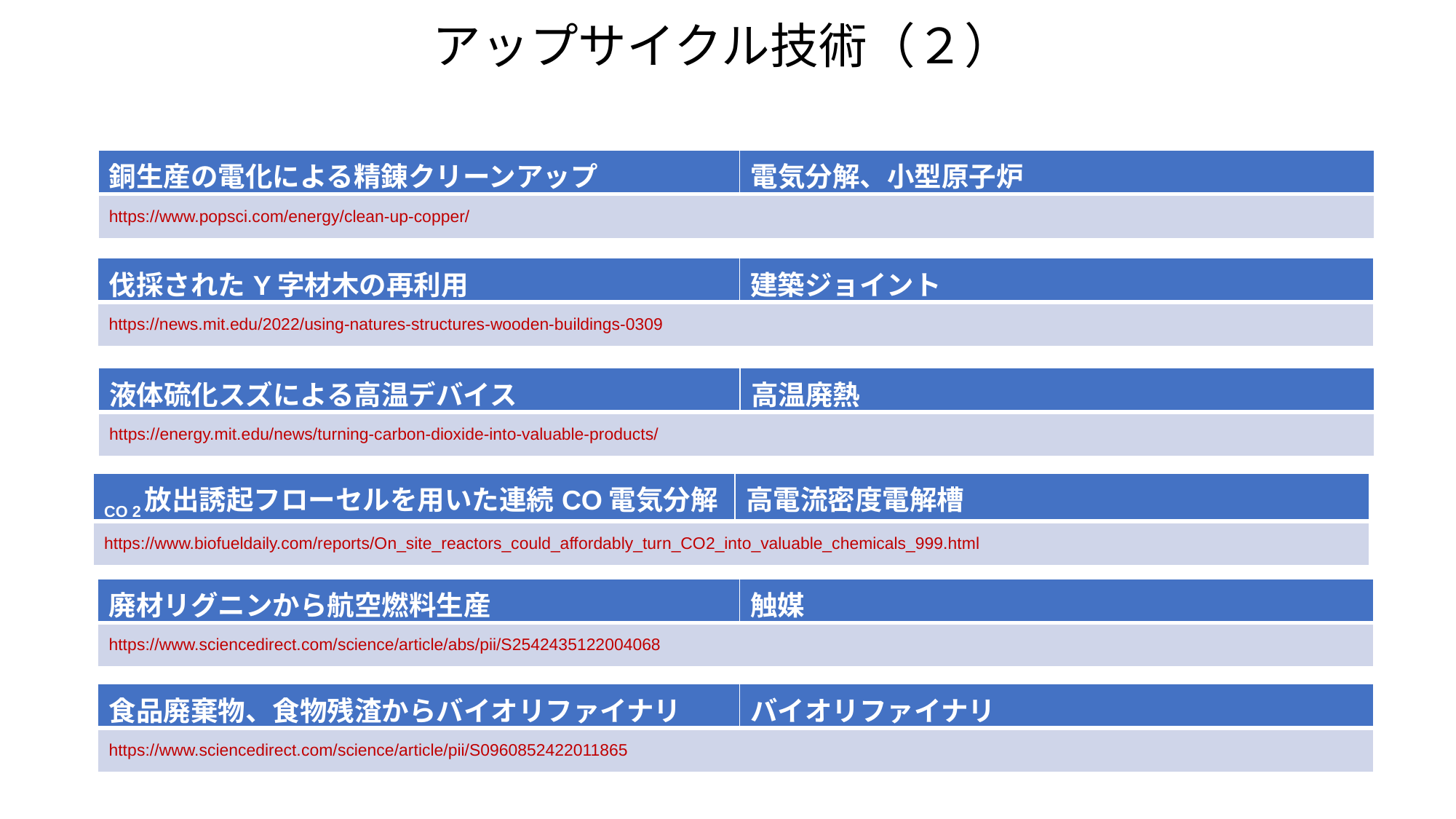

アップサイクル技術（２）
| 銅生産の電化による精錬クリーンアップ | 電気分解、小型原子炉 |
| --- | --- |
| https://www.popsci.com/energy/clean-up-copper/ |  |
| 伐採されたY字材木の再利用 | 建築ジョイント |
| --- | --- |
| https://news.mit.edu/2022/using-natures-structures-wooden-buildings-0309 |  |
| 液体硫化スズによる高温デバイス | 高温廃熱 |
| --- | --- |
| https://energy.mit.edu/news/turning-carbon-dioxide-into-valuable-products/ |  |
| CO 2放出誘起フローセルを用いた連続CO電気分解 | 高電流密度電解槽 |
| --- | --- |
| https://www.biofueldaily.com/reports/On\_site\_reactors\_could\_affordably\_turn\_CO2\_into\_valuable\_chemicals\_999.html |  |
| 廃材リグニンから航空燃料生産 | 触媒 |
| --- | --- |
| https://www.sciencedirect.com/science/article/abs/pii/S2542435122004068 |  |
| 食品廃棄物、食物残渣からバイオリファイナリ | バイオリファイナリ |
| --- | --- |
| https://www.sciencedirect.com/science/article/pii/S0960852422011865 |  |